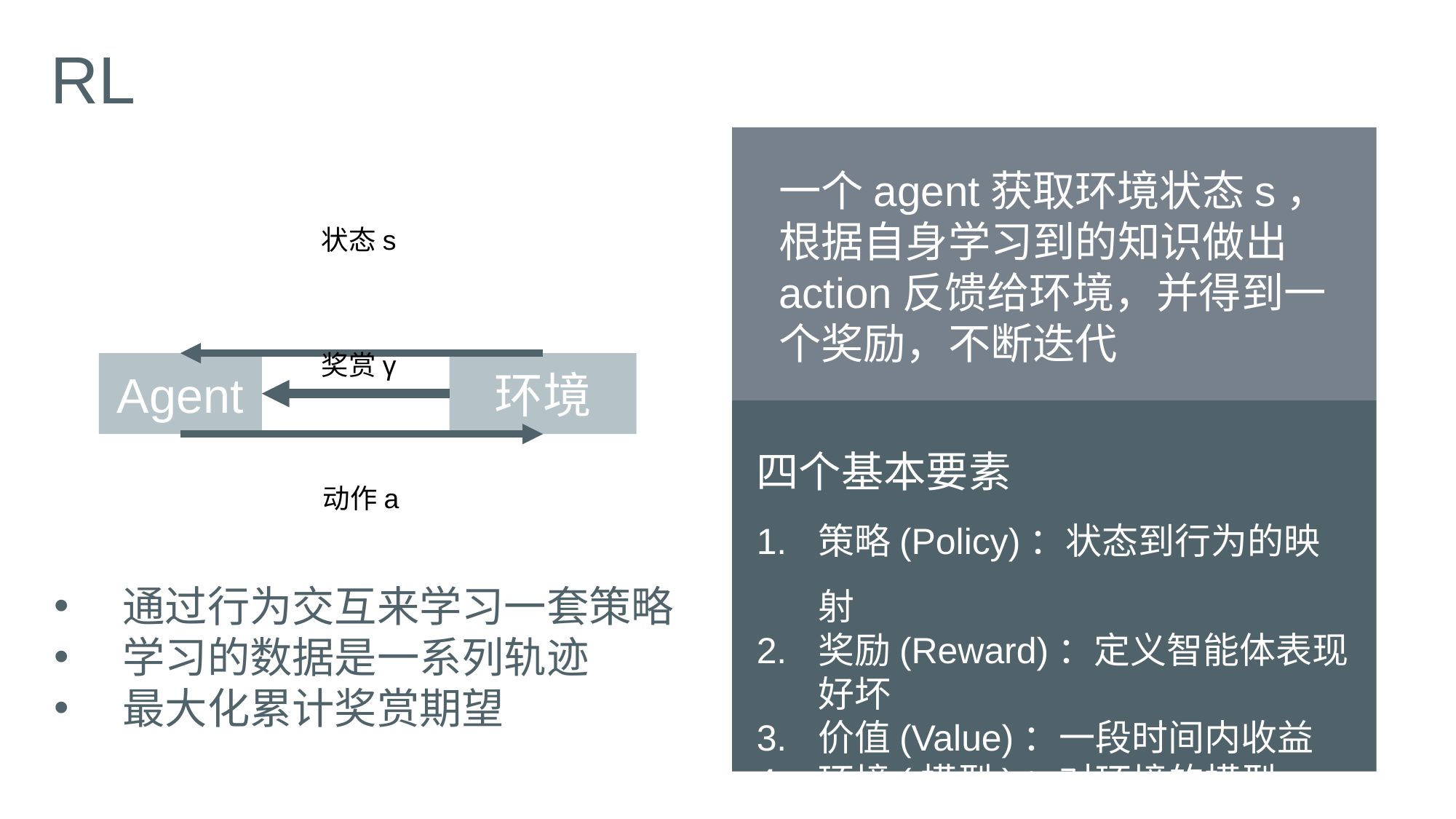

RL

一个agent获取环境状态s，根据自身学习到的知识做出action反馈给环境，并得到一个奖励，不断迭代
状态s
奖赏γ
Agent
环境

四个基本要素
策略(Policy)：状态到行为的映射
奖励(Reward)：定义智能体表现好坏
价值(Value)：一段时间内收益
环境(模型)：对环境的模型
动作a
通过行为交互来学习一套策略
学习的数据是一系列轨迹
最大化累计奖赏期望